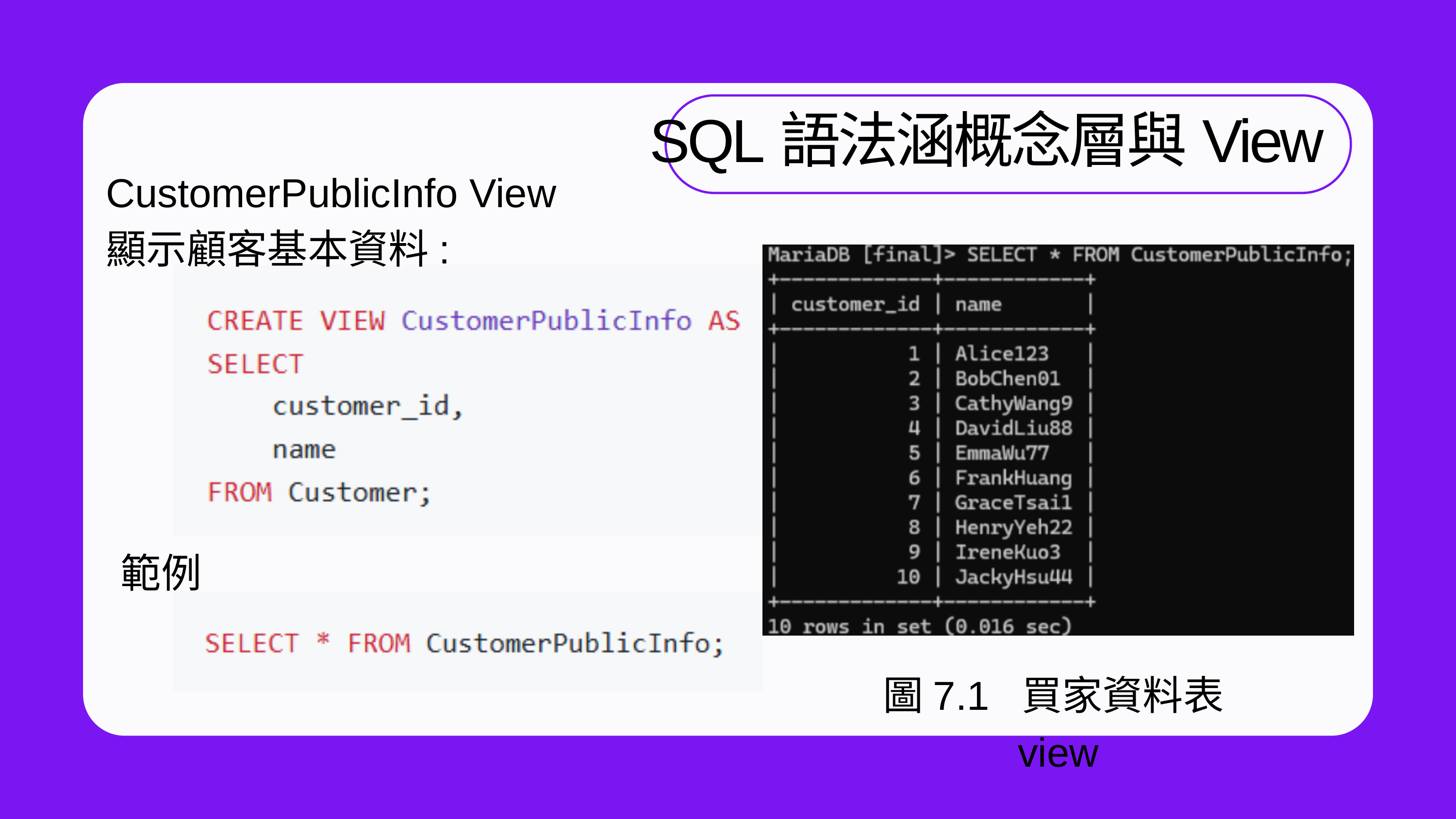

SQL語法涵概念層與View
CustomerPublicInfo View
顯示顧客基本資料:

範例

圖7.1  買家資料表view